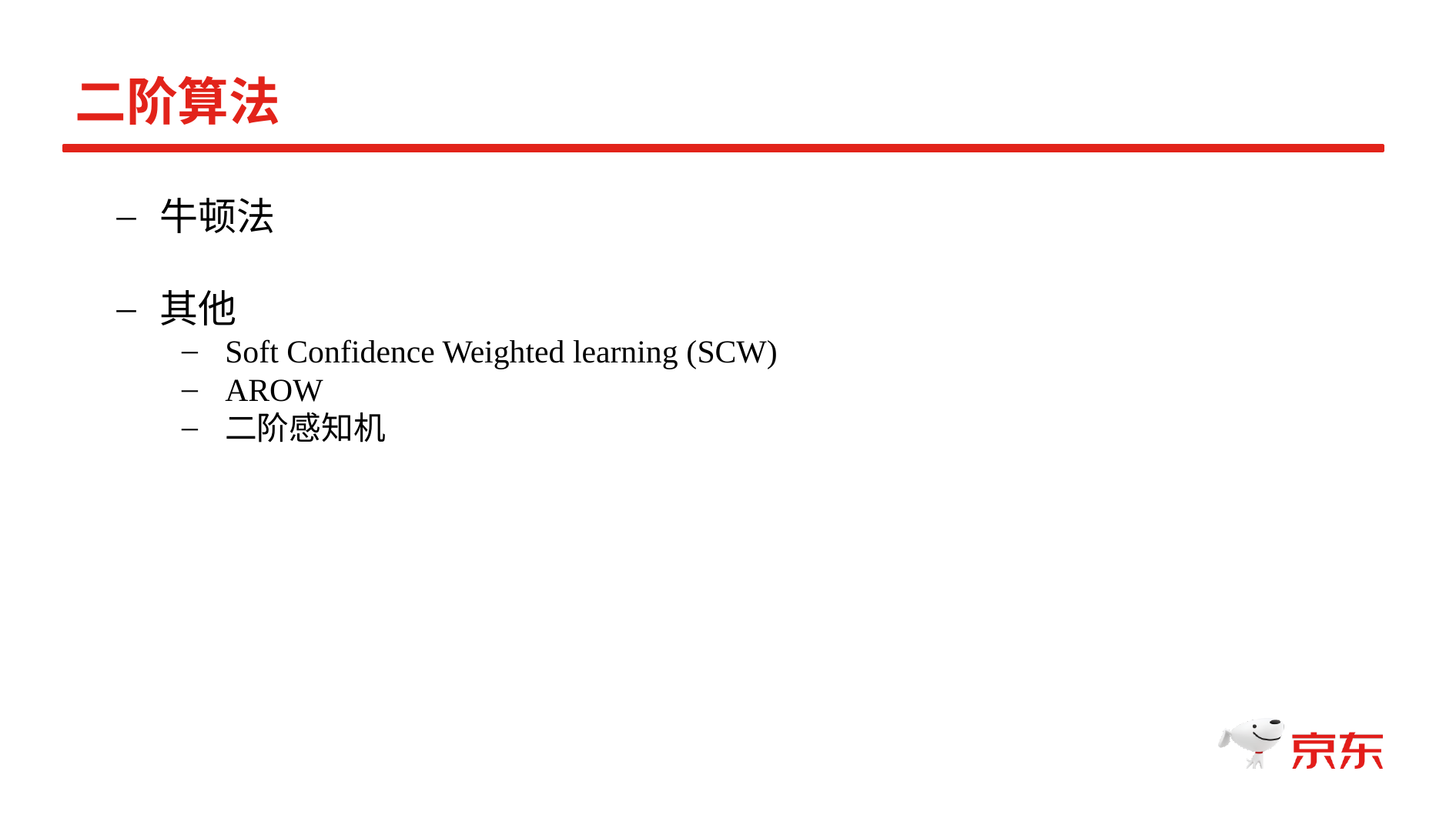

二阶算法
牛顿法

其他
Soft Confidence Weighted learning (SCW)
AROW
二阶感知机